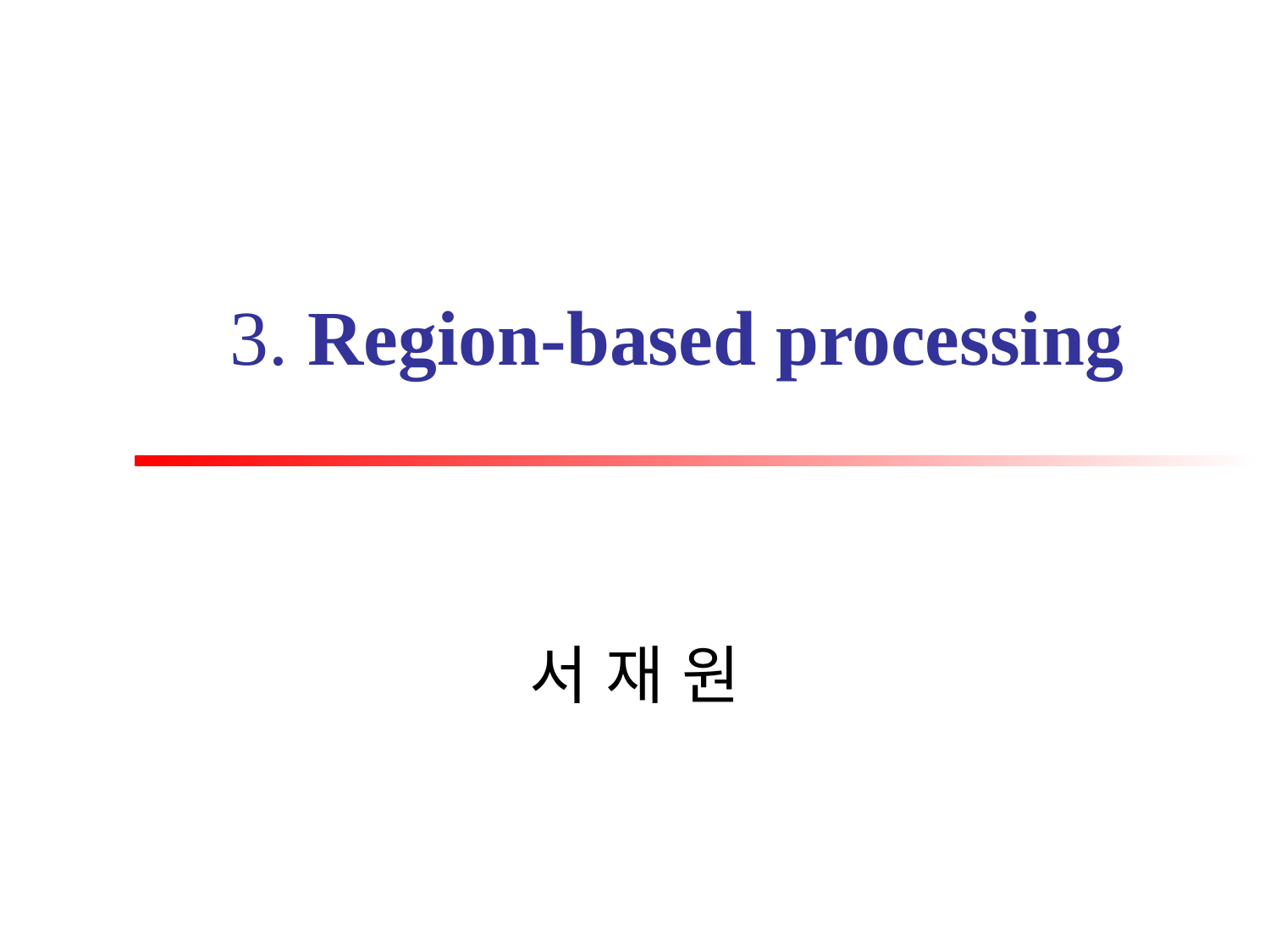

# 3. Region-based processing

서 재 원